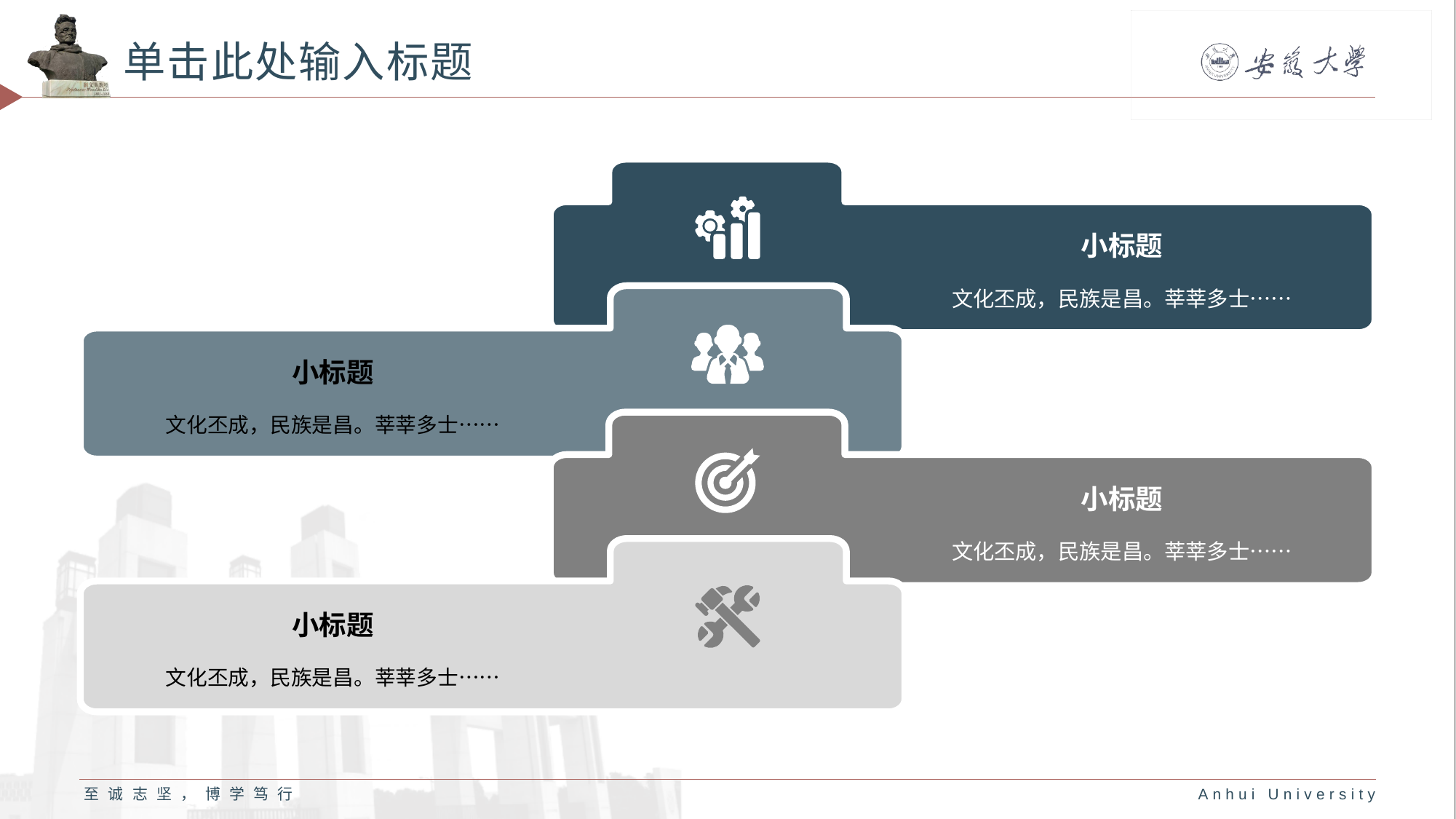

# 单击此处输入标题

小标题
文化丕成，民族是昌。莘莘多士……

小标题
文化丕成，民族是昌。莘莘多士……

小标题
文化丕成，民族是昌。莘莘多士……

小标题
文化丕成，民族是昌。莘莘多士……